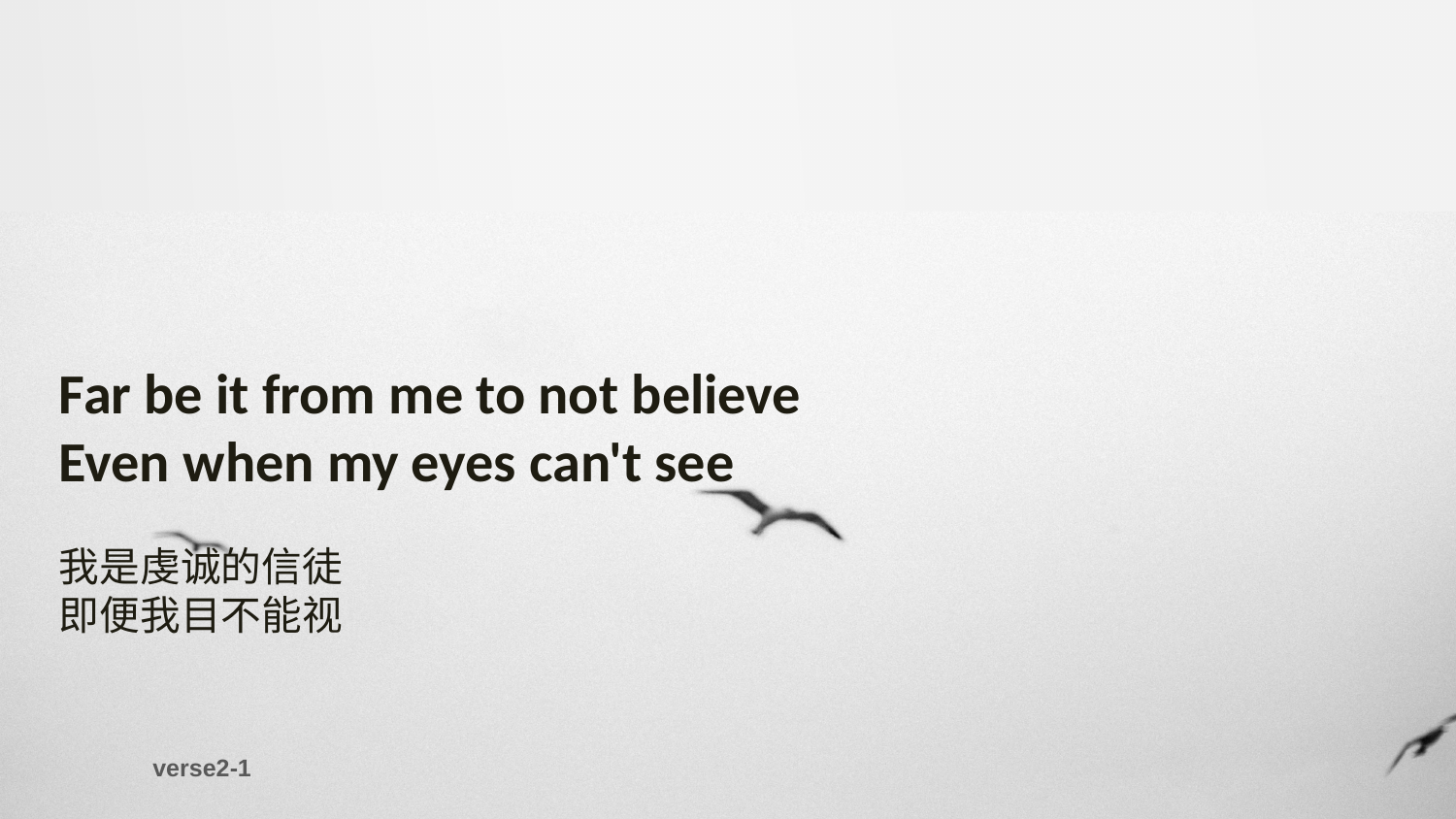

Far be it from me to not believe
Even when my eyes can't see

我是虔诚的信徒
即便我目不能视
verse2-1